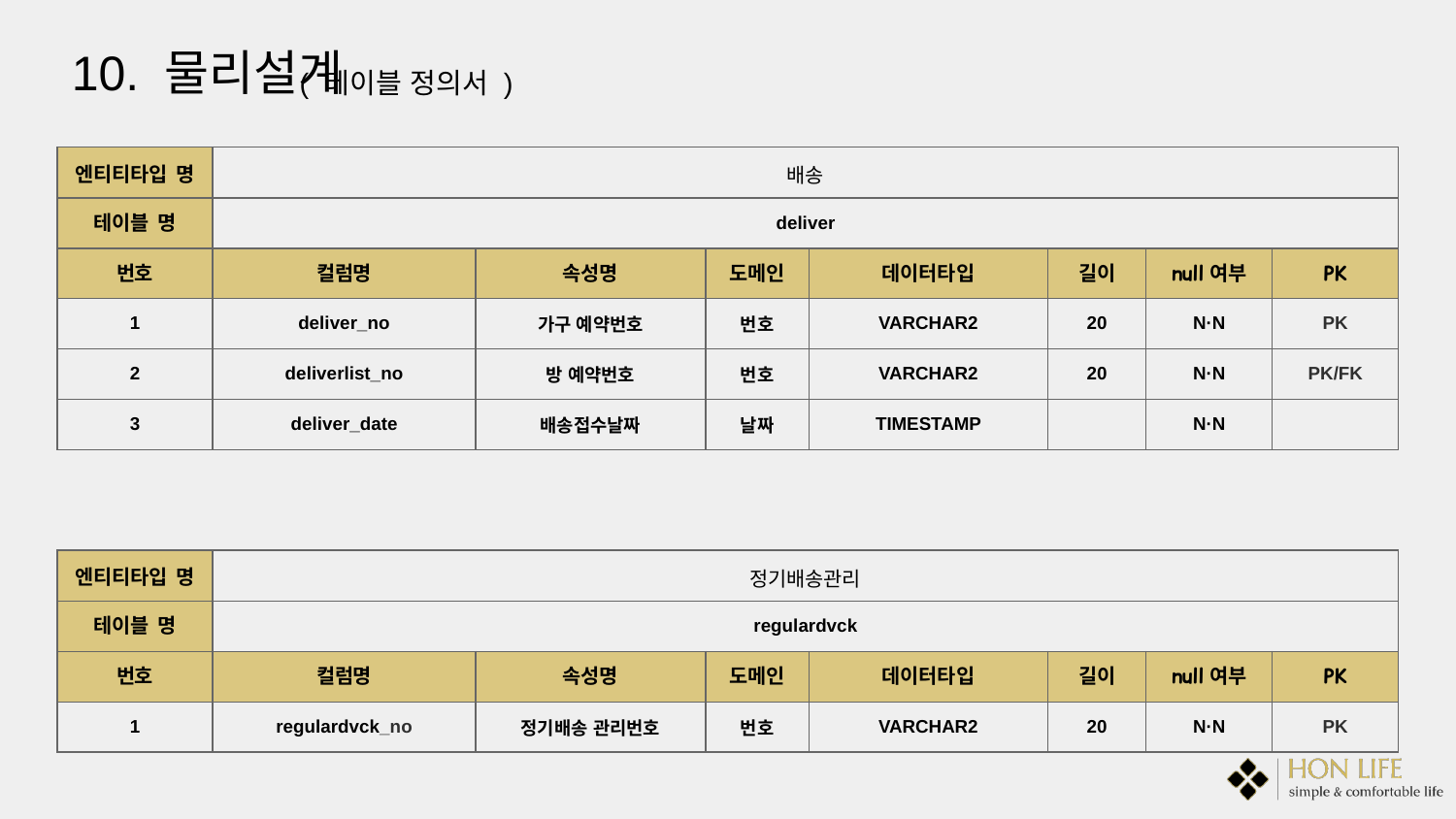

10. 물리설계
( 테이블 정의서 )

| 엔티티타입 명 | 배송 |  |  |  |  |  |  |
| --- | --- | --- | --- | --- | --- | --- | --- |
| 테이블 명 | deliver |  |  |  |  |  |  |
| 번호 | 컬럼명 | 속성명 | 도메인 | 데이터타입 | 길이 | null여부 | PK |
| 1 | deliver\_no | 가구 예약번호 | 번호 | VARCHAR2 | 20 | N·N | PK |
| 2 | deliverlist\_no | 방 예약번호 | 번호 | VARCHAR2 | 20 | N·N | PK/FK |
| 3 | deliver\_date | 배송접수날짜 | 날짜 | TIMESTAMP |  | N·N |  |
| 엔티티타입 명 | 정기배송관리 |  |  |  |  |  |  |
| --- | --- | --- | --- | --- | --- | --- | --- |
| 테이블 명 | regulardvck |  |  |  |  |  |  |
| 번호 | 컬럼명 | 속성명 | 도메인 | 데이터타입 | 길이 | null여부 | PK |
| 1 | regulardvck\_no | 정기배송 관리번호 | 번호 | VARCHAR2 | 20 | N·N | PK |